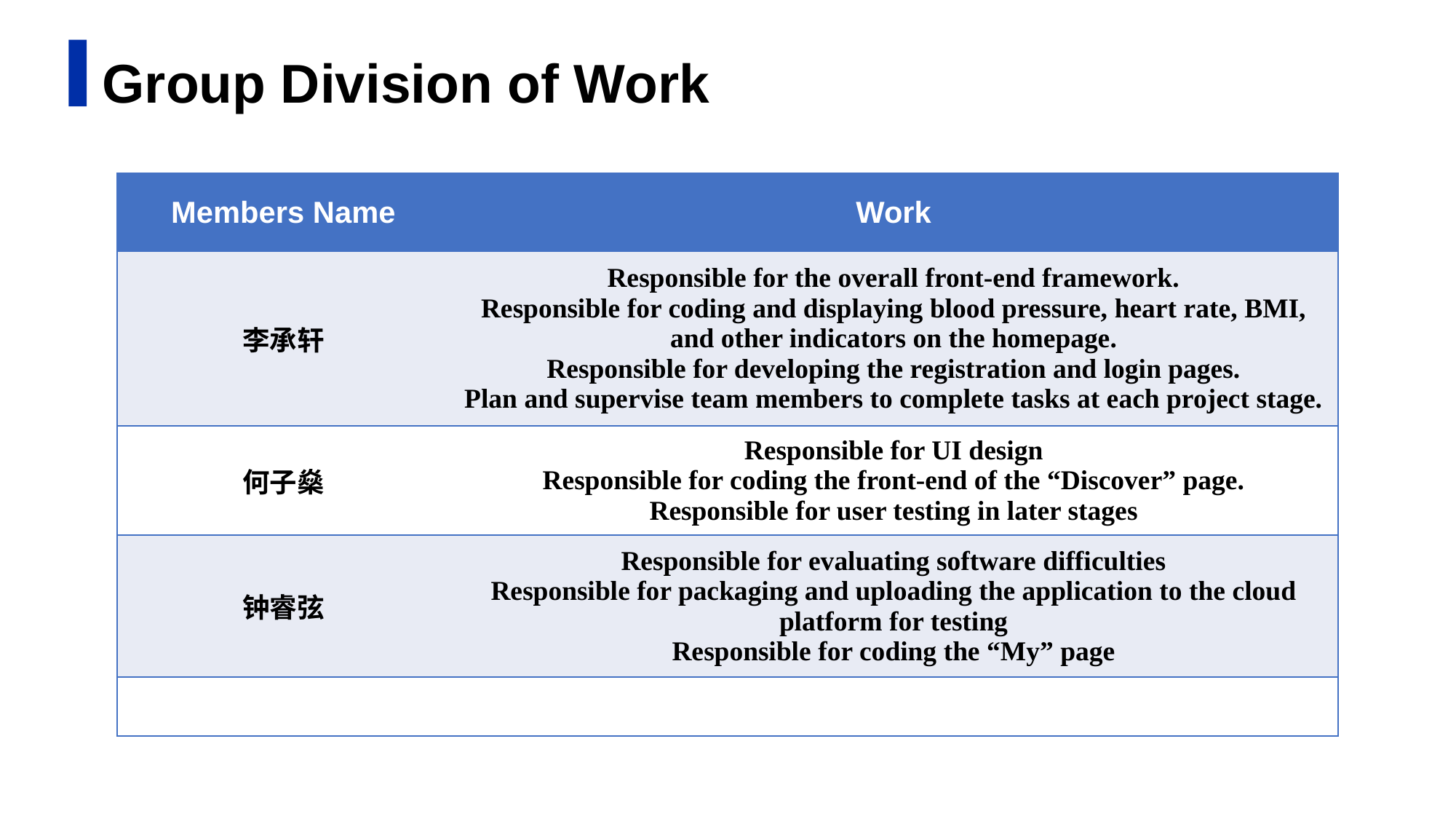

Group Division of Work

| Members Name | Work |
| --- | --- |
| 李承轩 | Responsible for the overall front-end framework. Responsible for coding and displaying blood pressure, heart rate, BMI, and other indicators on the homepage. Responsible for developing the registration and login pages. Plan and supervise team members to complete tasks at each project stage. |
| 何子燊 | Responsible for UI design Responsible for coding the front-end of the “Discover” page. Responsible for user testing in later stages |
| 钟睿弦 | Responsible for evaluating software difficulties Responsible for packaging and uploading the application to the cloud platform for testing Responsible for coding the “My” page |
|  |  |